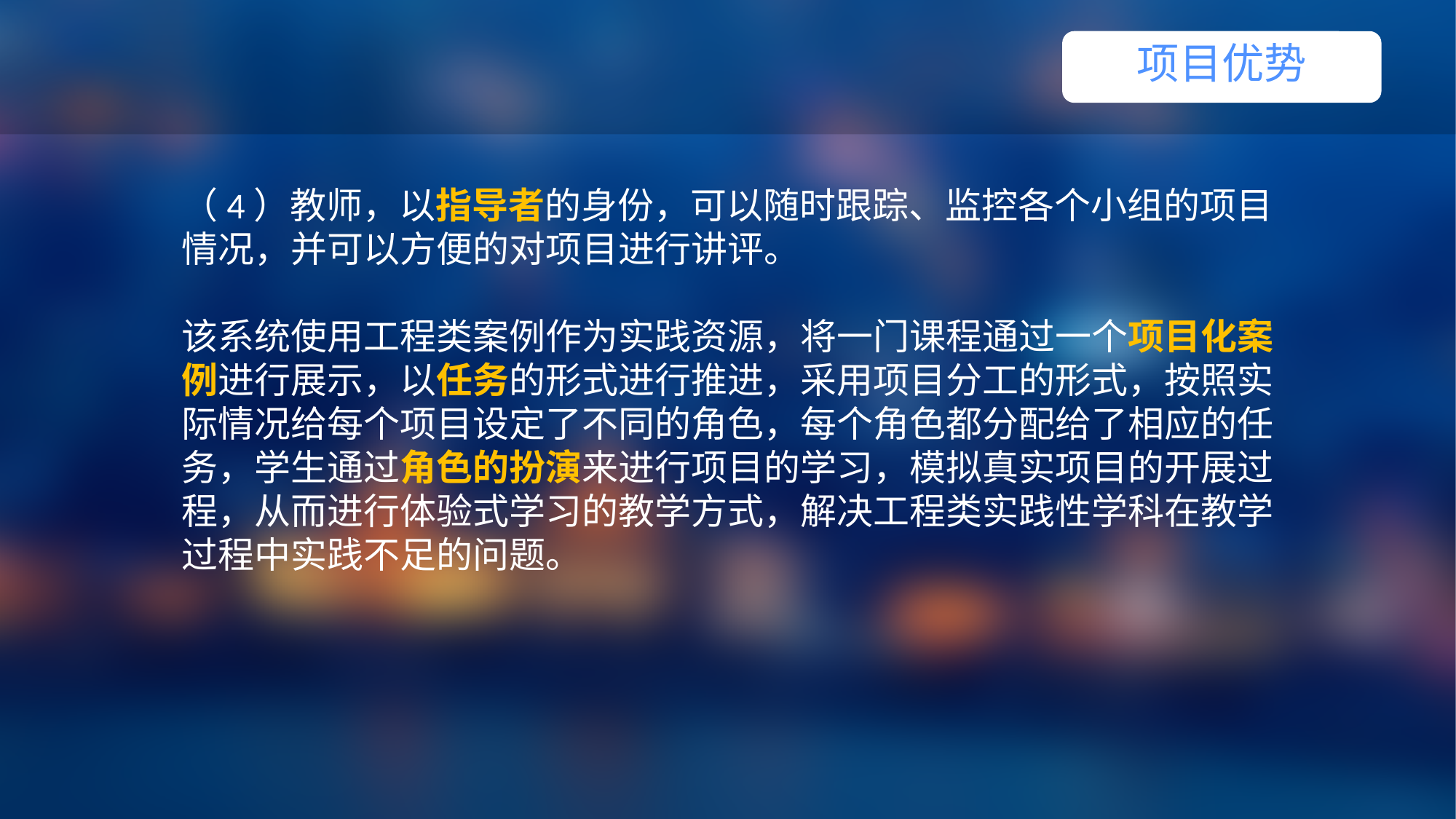

项目优势
（4）教师，以指导者的身份，可以随时跟踪、监控各个小组的项目情况，并可以方便的对项目进行讲评。

该系统使用工程类案例作为实践资源，将一门课程通过一个项目化案例进行展示，以任务的形式进行推进，采用项目分工的形式，按照实际情况给每个项目设定了不同的角色，每个角色都分配给了相应的任务，学生通过角色的扮演来进行项目的学习，模拟真实项目的开展过程，从而进行体验式学习的教学方式，解决工程类实践性学科在教学过程中实践不足的问题。

1
                     点击添加标题